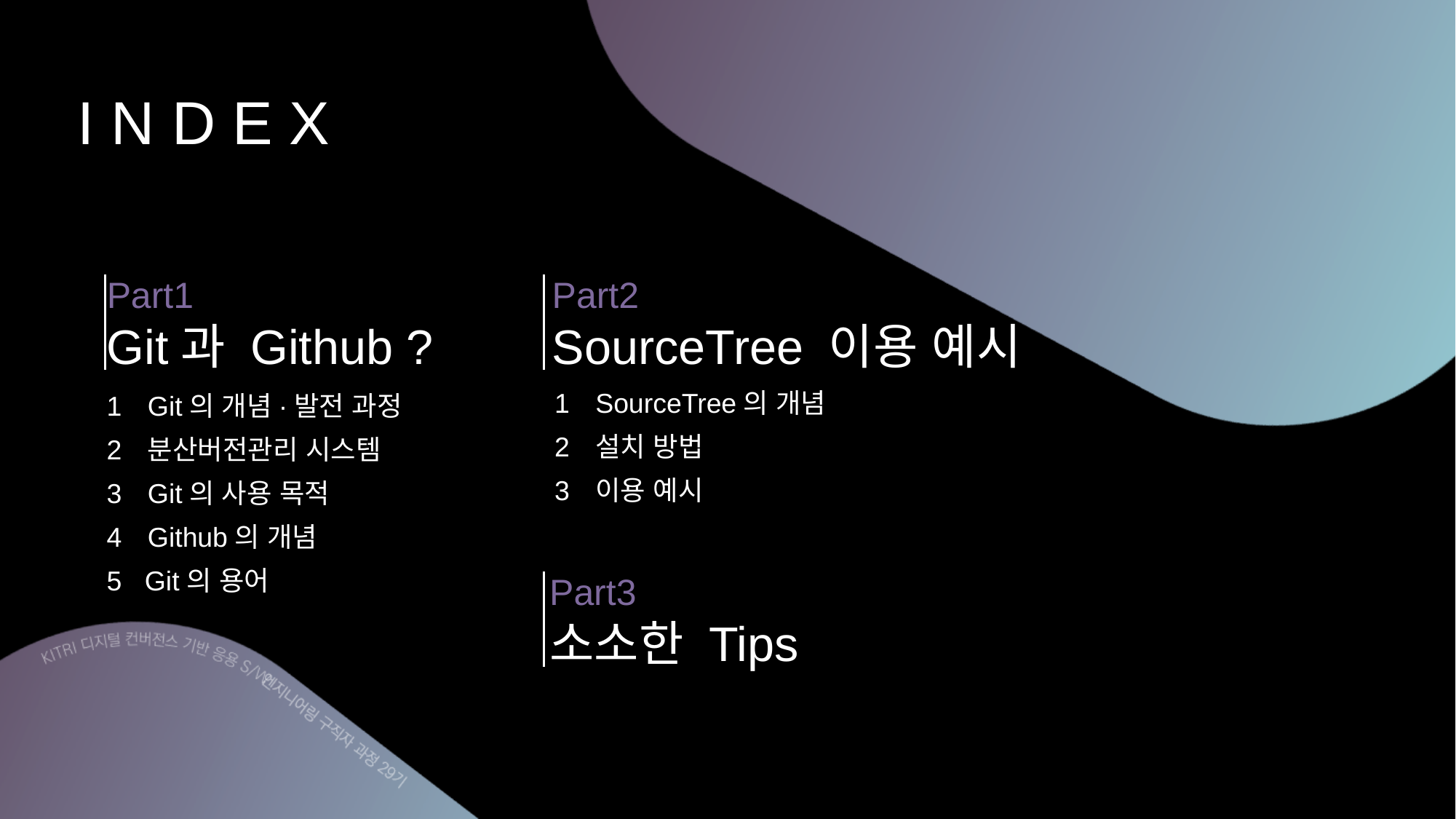

I N D E X
Part1
Git과 Github ?
Part2
SourceTree 이용 예시
SourceTree의 개념

설치 방법

이용 예시
Git의 개념·발전 과정

분산버전관리 시스템

Git의 사용 목적

Github의 개념

5   Git의 용어
Part3
소소한 Tips